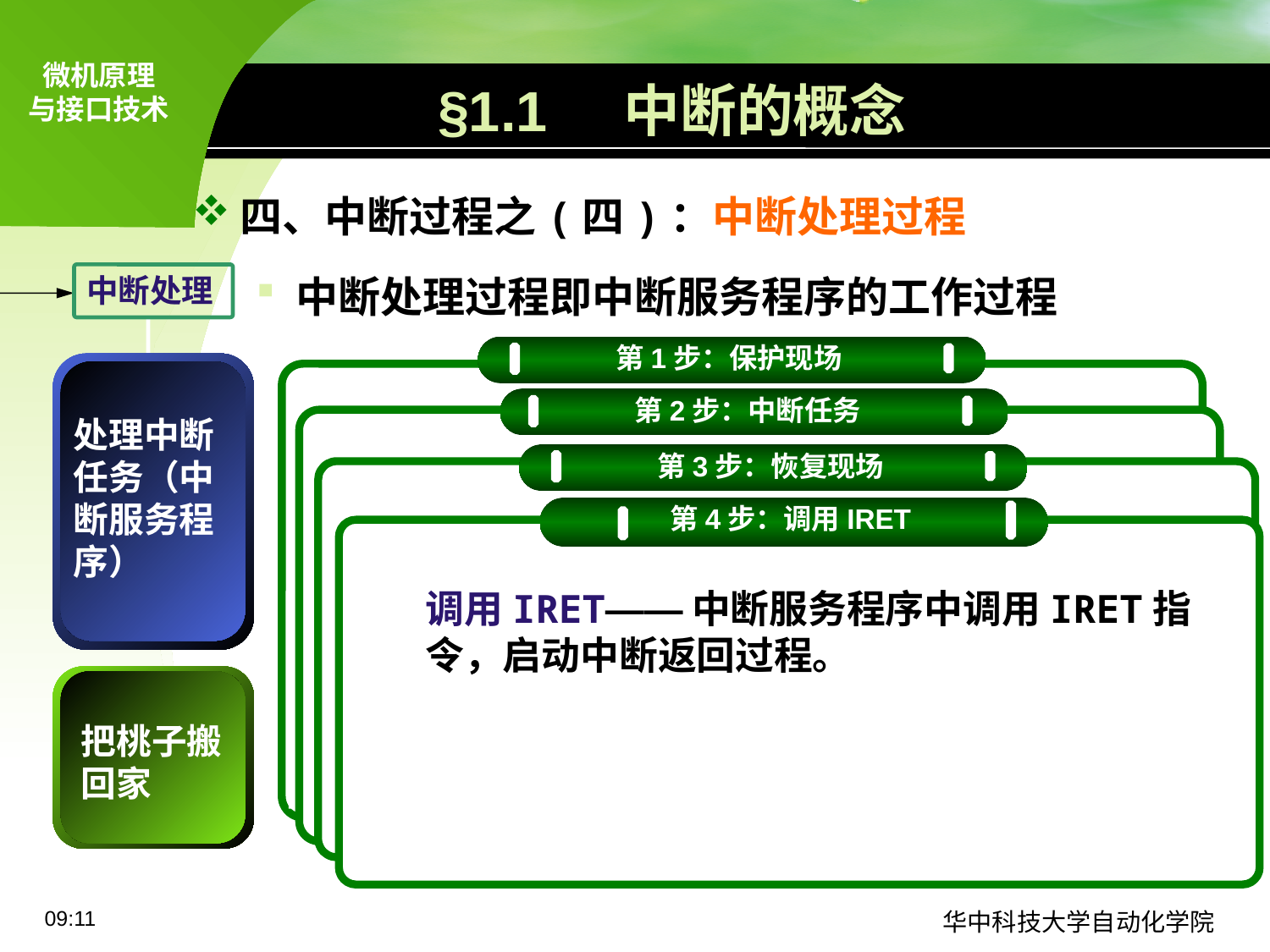

# §1.1    中断的概念
四、中断过程之(四)：中断处理过程
中断处理过程即中断服务程序的工作过程
中断处理

第1步：保护现场

保护现场——中断程序中要用到一些寄存器，若不保护这些寄存器在中断前的内容，中断服务程序会将其修改。这样，返回主程序后，主程序将不能正确执行。在中断服务程序中保护这些寄存器的工作称为“保护现场”。实际上就是用PUSH指令将有关寄存器的内容推入堆栈。
   ★执行完保护现场后要开中断，允许CPU响应更高级中断请求。

处理中断任务（中断服务程序）
第2步：中断任务

完成中断任务——执行具体的中断任务。比如将A/D转换器的值读入存储器中，或者将键盘的键值读入并处理。

第3步：恢复现场

恢复现场——将主程序断点的状态恢复。在中断返回前必须用POP指令将保存在堆栈中的各寄存器的值恢复到原来的位置
  ★为了保证恢复现场过程不被高级中断所中断，在恢复现场前要关中断，恢复现场完成后要开中断
第4步：调用IRET

调用IRET——中断服务程序中调用IRET指令，启动中断返回过程。

把桃子搬回家
09:11
华中科技大学自动化学院